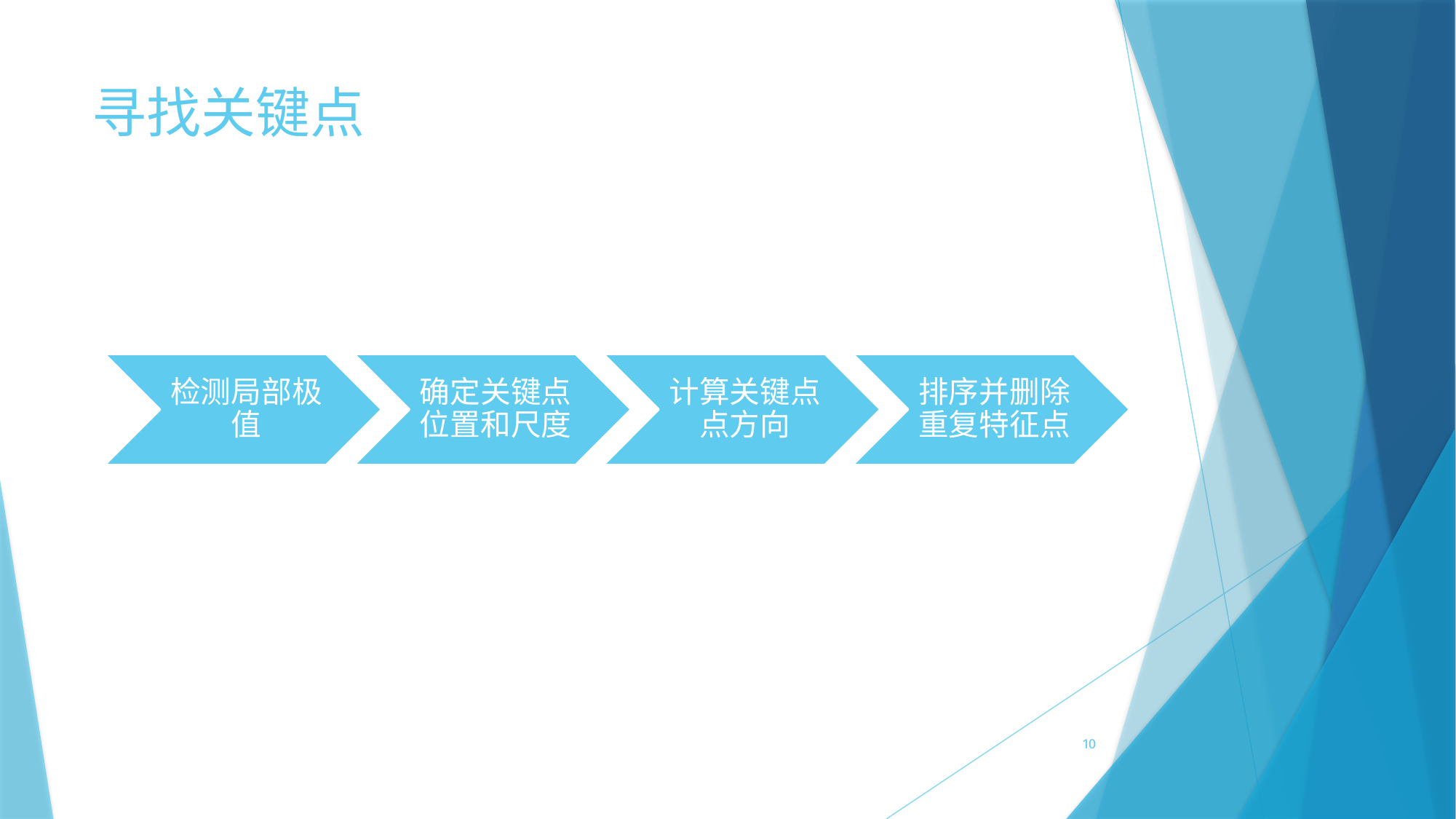

# 寻找关键点
检测局部极值
确定关键点位置和尺度
计算关键点点方向
排序并删除重复特征点
10